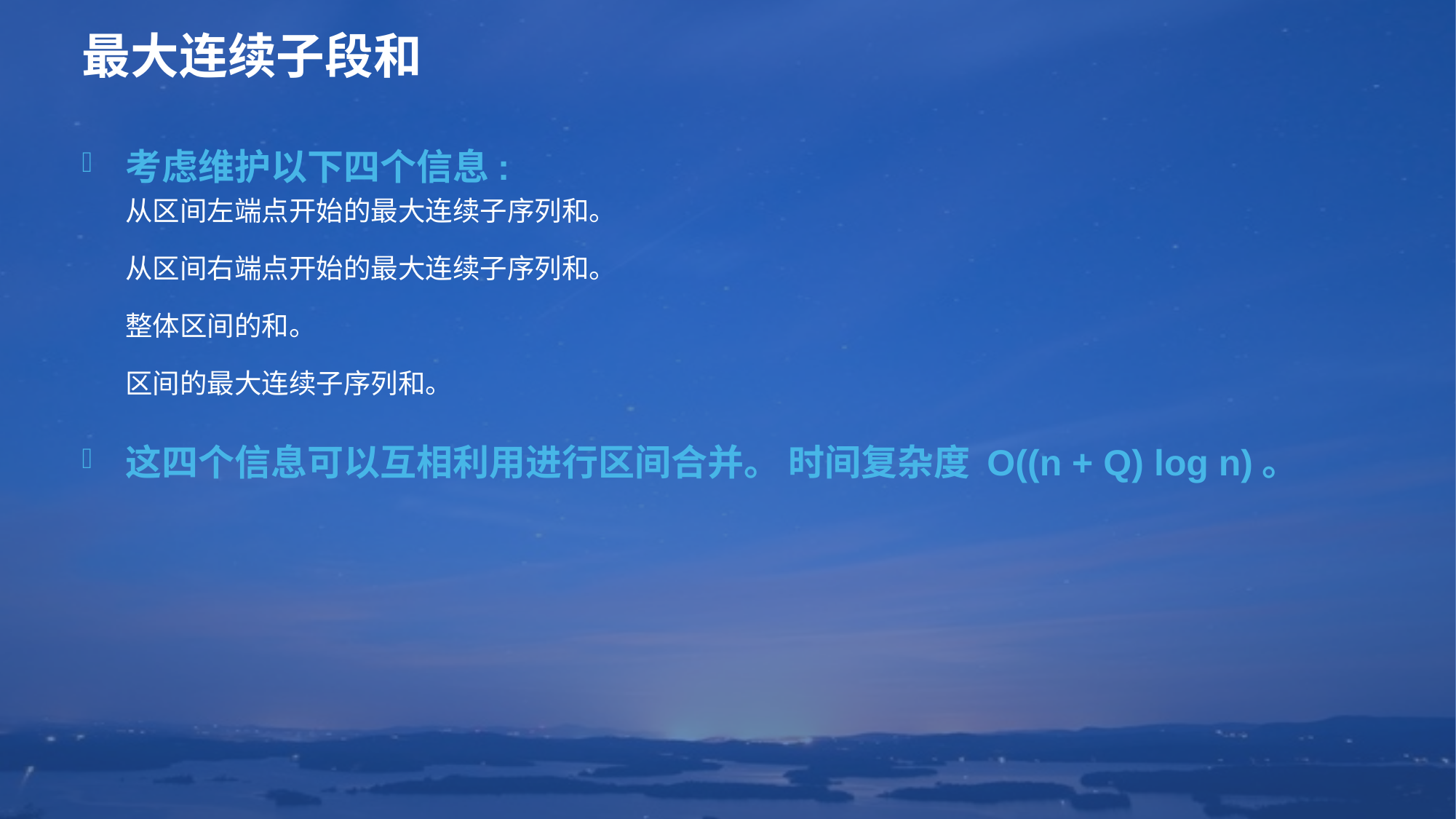

# 最大连续子段和
考虑维护以下四个信息:
从区间左端点开始的最大连续子序列和。
从区间右端点开始的最大连续子序列和。
整体区间的和。
区间的最大连续子序列和。
这四个信息可以互相利用进行区间合并。 时间复杂度 O((n + Q) log n)。